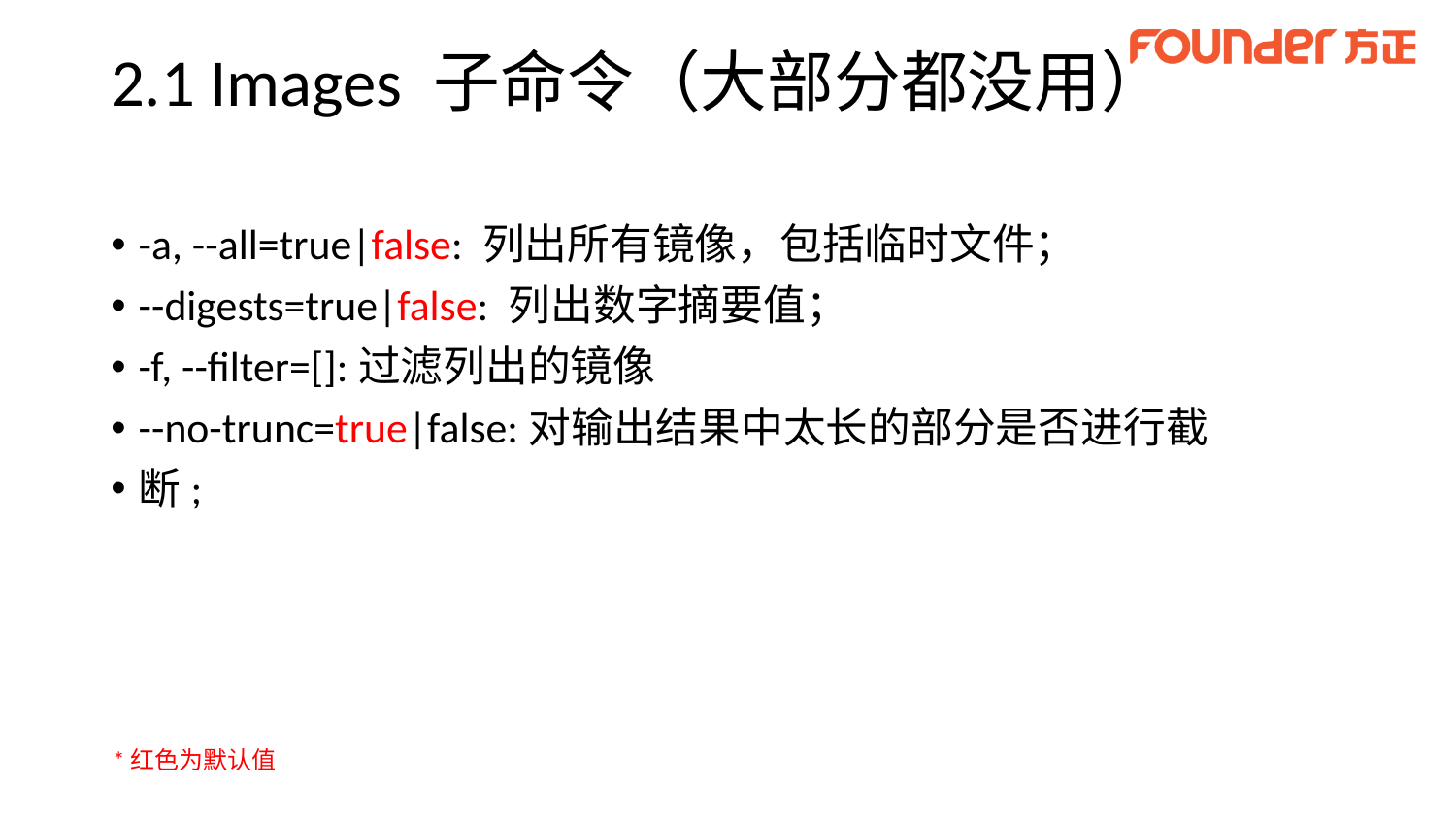

# 2.1 Images 子命令（大部分都没用）
-a, --all=true|false: 列出所有镜像，包括临时文件；
--digests=true|false: 列出数字摘要值；
-f, --filter=[]:过滤列出的镜像
--no-trunc=true|false:对输出结果中太长的部分是否进行截
断;
*红色为默认值